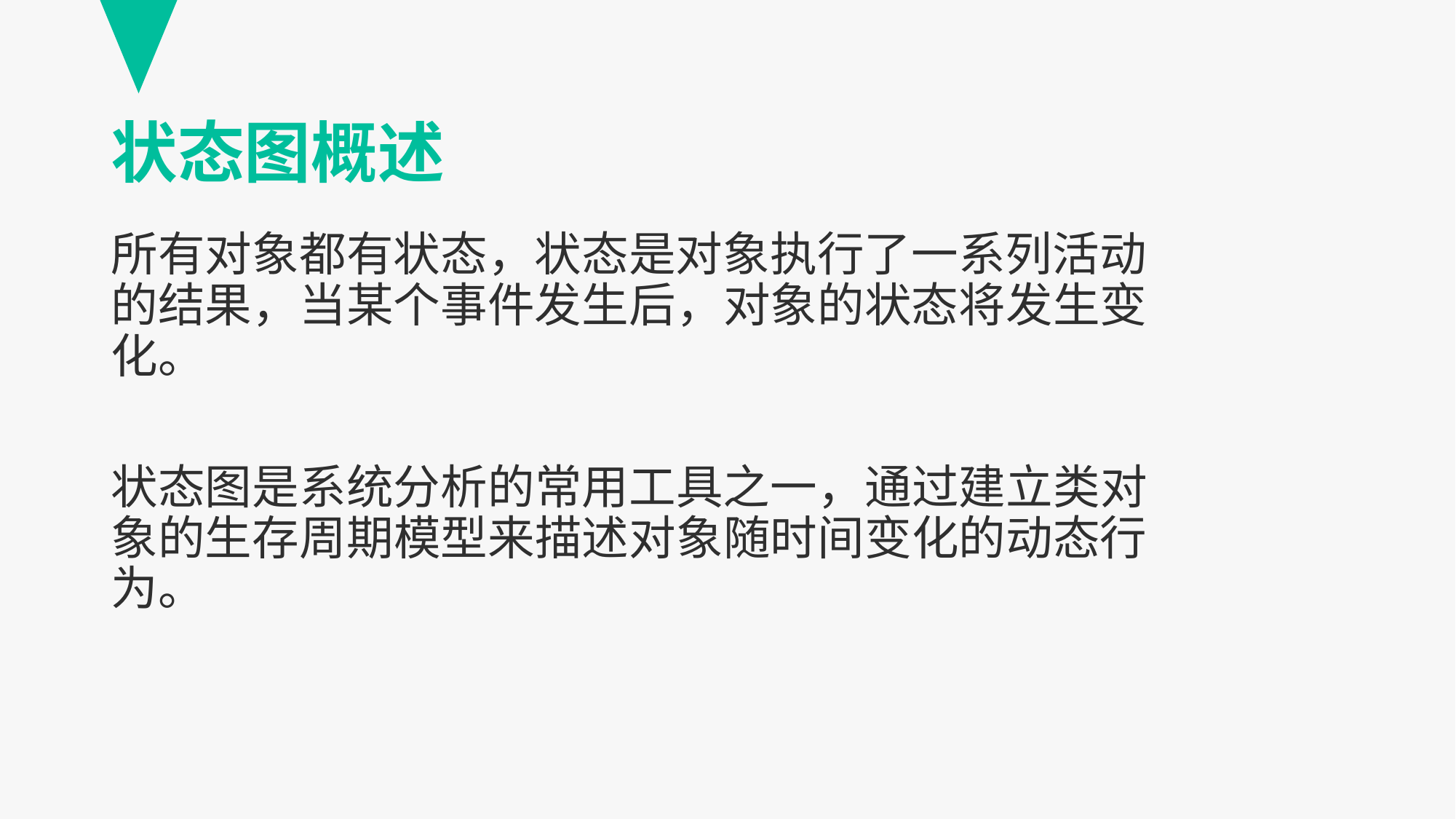

# 状态图概述
所有对象都有状态，状态是对象执行了一系列活动的结果，当某个事件发生后，对象的状态将发生变化。

状态图是系统分析的常用工具之一，通过建立类对象的生存周期模型来描述对象随时间变化的动态行为。